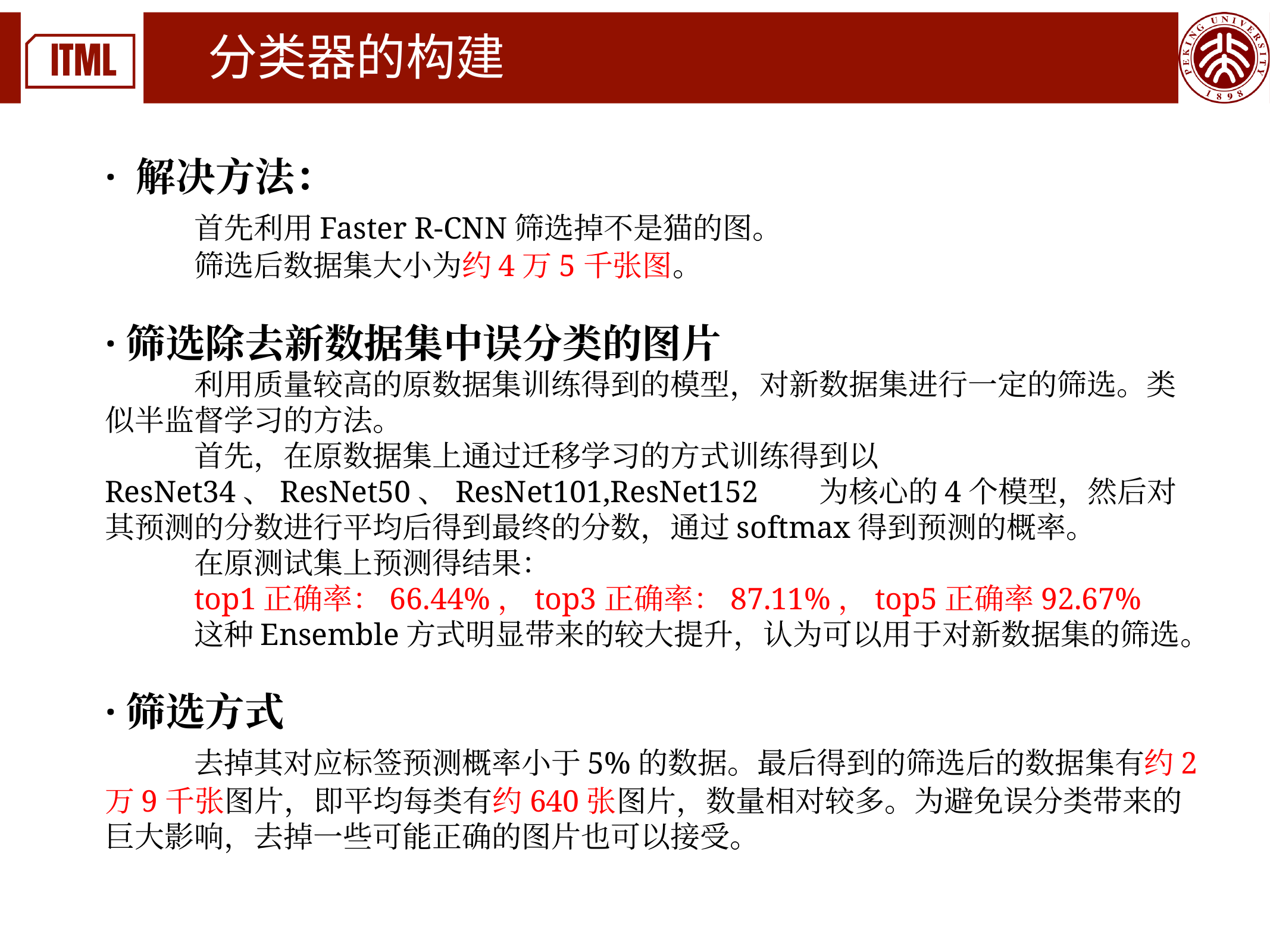

# 分类器的构建
· 解决方法：
	首先利用Faster R-CNN筛选掉不是猫的图。
	筛选后数据集大小为约4万5千张图。

·筛选除去新数据集中误分类的图片
	利用质量较高的原数据集训练得到的模型，对新数据集进行一定的筛选。类似半监督学习的方法。
	首先，在原数据集上通过迁移学习的方式训练得到以ResNet34、ResNet50、ResNet101,ResNet152	为核心的4个模型，然后对其预测的分数进行平均后得到最终的分数，通过softmax得到预测的概率。
	在原测试集上预测得结果：
	top1正确率：66.44%，top3正确率：87.11%，top5正确率92.67%
	这种Ensemble方式明显带来的较大提升，认为可以用于对新数据集的筛选。

·筛选方式
	去掉其对应标签预测概率小于5%的数据。最后得到的筛选后的数据集有约2万9千张图片，即平均每类有约640张图片，数量相对较多。为避免误分类带来的巨大影响，去掉一些可能正确的图片也可以接受。